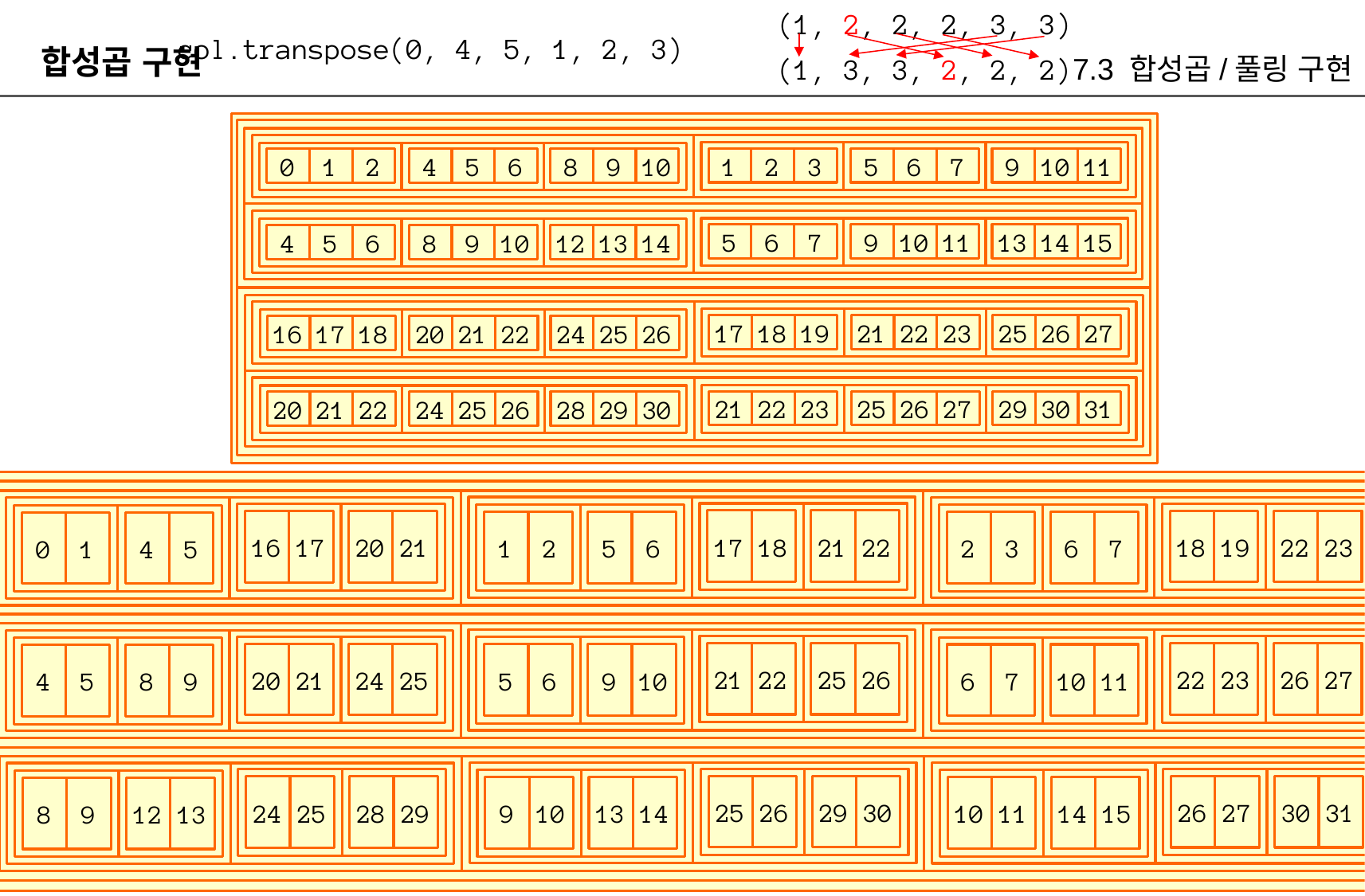

(1, 2, 2, 2, 3, 3)
col.transpose(0, 4, 5, 1, 2, 3)
(1, 3, 3, 2, 2, 2)

합성곱 구현
7.3 합성곱/풀링 구현

3
7
11
2
6
10
1
5
9
2
6
10
1
5
9
0
4
8

7
6
5
11
10
9
15
14
13
6
5
4
10
9
8
14
13
12

19
23
27
18
22
26
17
21
25
18
22
26
17
21
25
16
20
24

23
22
21
27
26
25
31
30
29
22
21
20
26
25
24
30
29
28

17
18
21
22
18
19
22
23
16
17
20
21
1
2
5
6
2
3
6
7
0
1
4
5

21
22
25
26
22
23
26
27
20
21
24
25
5
6
9
10
6
7
10
11
4
5
8
9

25
26
29
30
26
27
30
31
24
25
28
29
9
10
13
14
10
11
14
15
8
9
12
13